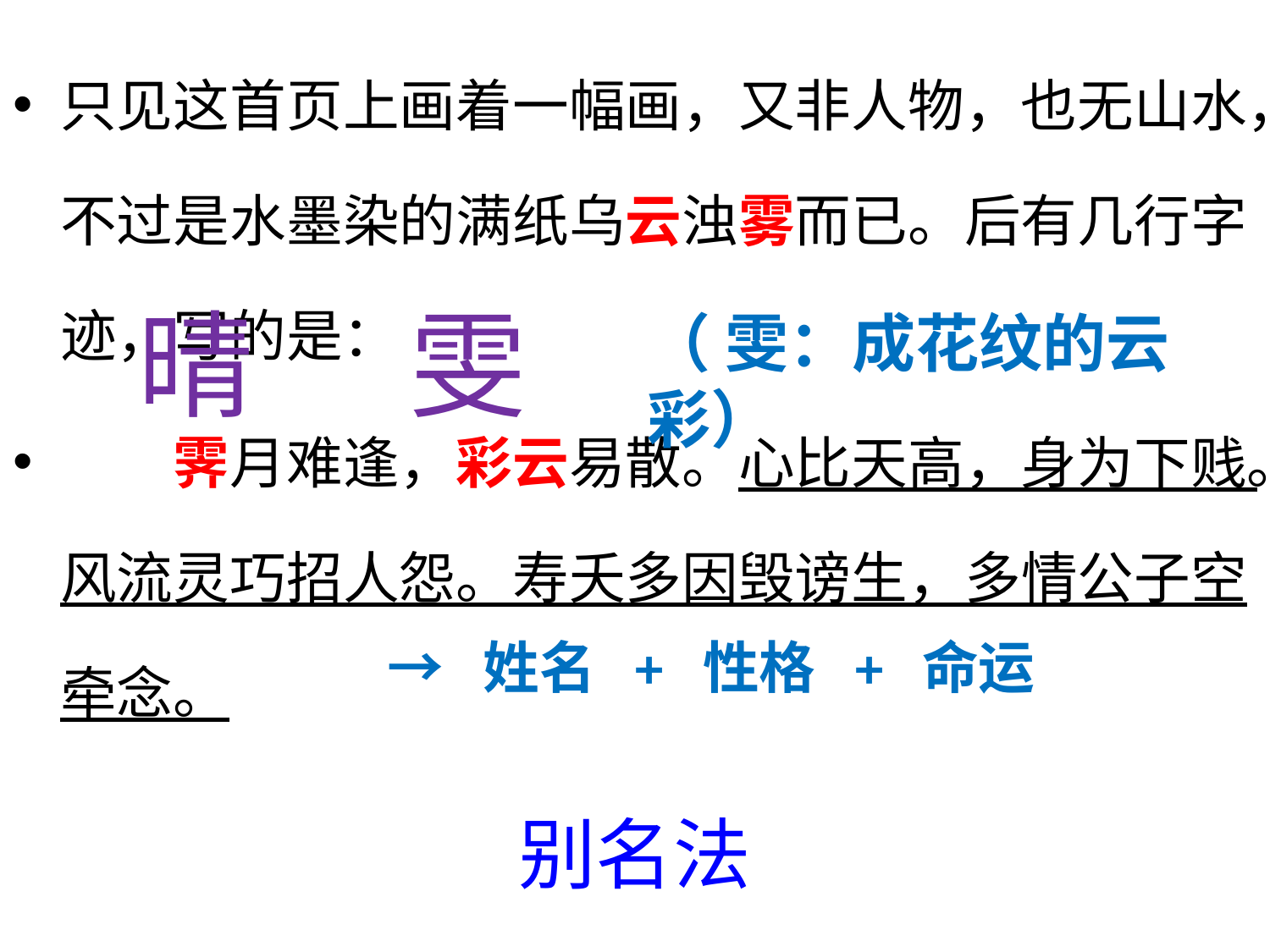

只见这首页上画着一幅画，又非人物，也无山水，不过是水墨染的满纸乌云浊雾而已。后有几行字迹，写的是：
　　霁月难逢，彩云易散。心比天高，身为下贱。风流灵巧招人怨。寿夭多因毁谤生，多情公子空牵念。
别名法
晴      雯
（ 雯：成花纹的云彩）
→  姓名  +  性格  +  命运